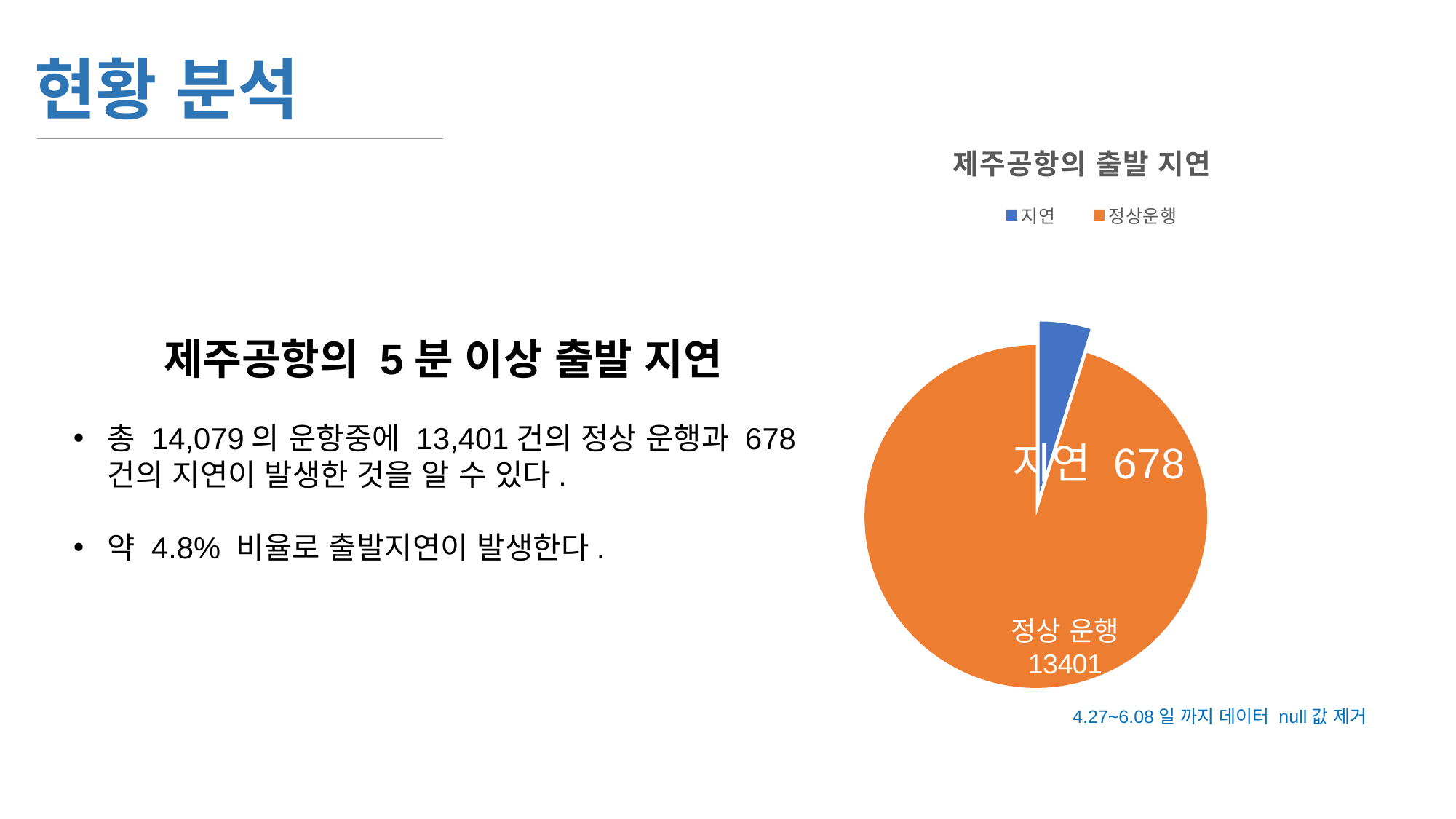

현황 분석

### Chart: 제주공항의 출발 지연

| Category | 판매 |
|---|---|
| 지연 | 678.0 |
| 정상운행 | 13401.0 |
제주공항의 5분 이상 출발 지연

총 14,079의 운항중에 13,401건의 정상 운행과 678건의 지연이 발생한 것을 알 수 있다.

약 4.8% 비율로 출발지연이 발생한다.
4.27~6.08일 까지 데이터 null값 제거